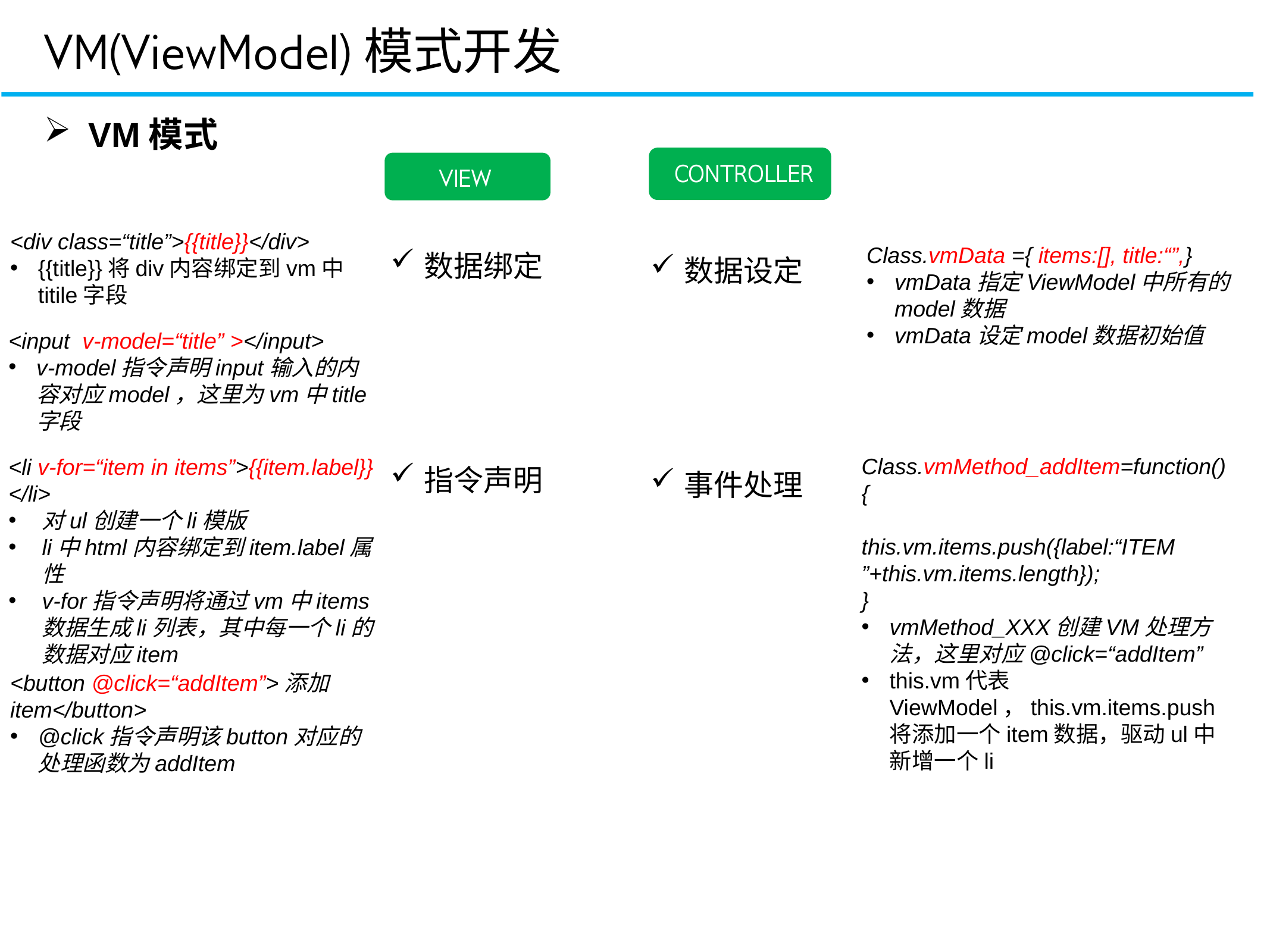

VM(ViewModel)模式开发
VM模式

CONTROLLER
VIEW
CONTROLLER
VIEW
<div class=“title”>{{title}}</div>
{{title}}将div内容绑定到vm中titile字段
数据绑定

指令声明
数据设定

事件处理
Class.vmData ={ items:[], title:“”,}
vmData指定ViewModel中所有的model数据
vmData设定model数据初始值

<input  v-model=“title” ></input>
v-model指令声明input输入的内容对应model，这里为vm中title字段

Class.vmMethod_addItem=function()
{
	this.vm.items.push({label:“ITEM ”+this.vm.items.length});
}
vmMethod_XXX创建VM处理方法，这里对应@click=“addItem”
this.vm代表ViewModel，this.vm.items.push将添加一个item数据，驱动ul中新增一个li
<li v-for=“item in items”>{{item.label}} </li>
对ul创建一个li模版
li中html内容绑定到item.label属性
v-for指令声明将通过vm中items数据生成li列表，其中每一个li的数据对应item

<button @click=“addItem”>添加item</button>
@click指令声明该button对应的处理函数为addItem